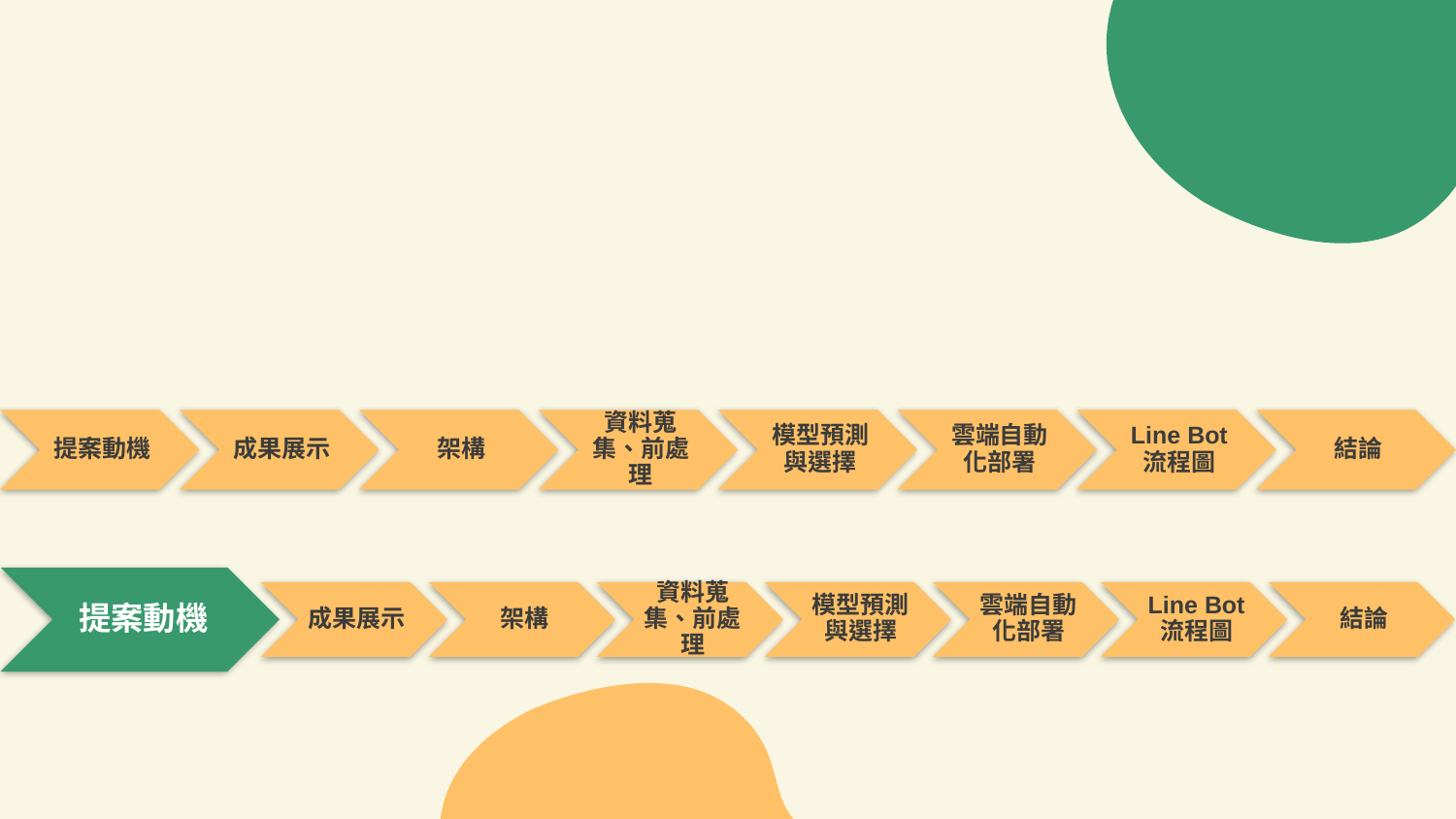

提案動機
成果展示
架構
資料蒐集、前處理
模型預測與選擇
雲端自動化部署
Line Bot 流程圖
結論
提案動機
成果展示
架構
資料蒐集、前處理
模型預測與選擇
雲端自動化部署
Line Bot 流程圖
結論